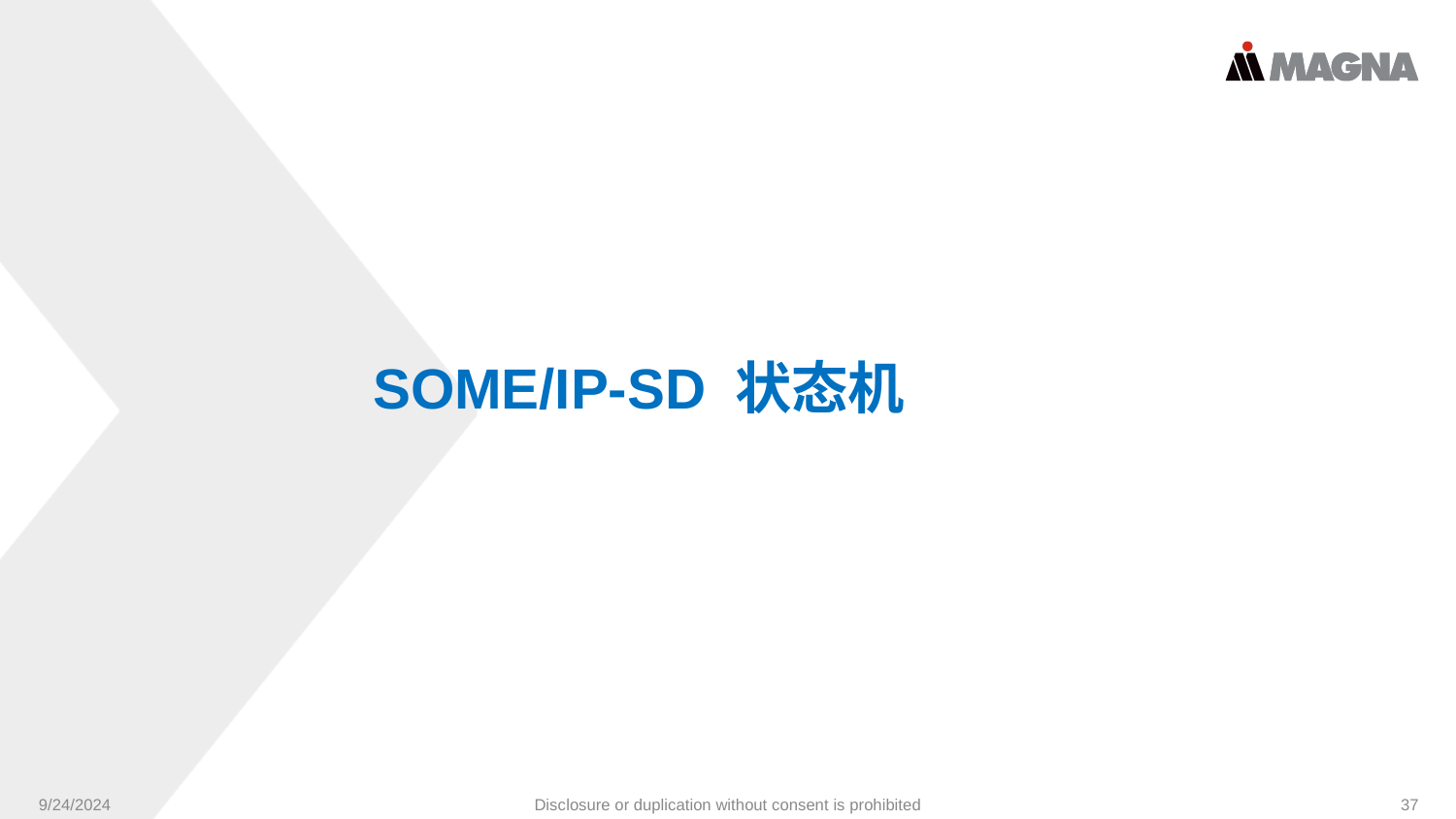

SOME/IP-SD 状态机
9/24/2024
Disclosure or duplication without consent is prohibited
37